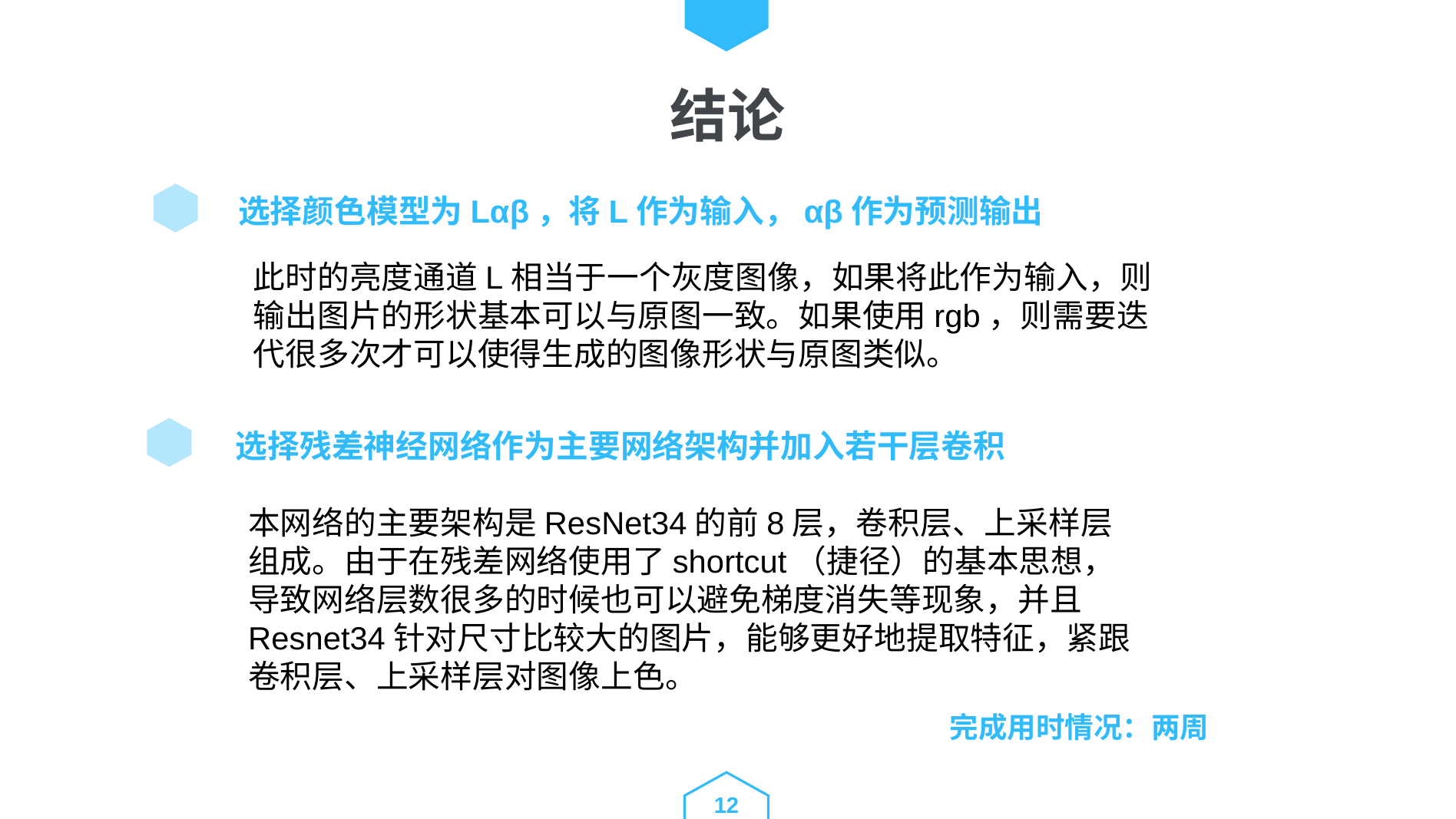

结论

选择颜色模型为Lαβ，将L作为输入，αβ作为预测输出
此时的亮度通道L相当于一个灰度图像，如果将此作为输入，则输出图片的形状基本可以与原图一致。如果使用rgb，则需要迭代很多次才可以使得生成的图像形状与原图类似。

选择残差神经网络作为主要网络架构并加入若干层卷积
本网络的主要架构是ResNet34的前8层，卷积层、上采样层组成。由于在残差网络使用了shortcut（捷径）的基本思想，导致网络层数很多的时候也可以避免梯度消失等现象，并且Resnet34针对尺寸比较大的图片，能够更好地提取特征，紧跟卷积层、上采样层对图像上色。
完成用时情况：两周

12